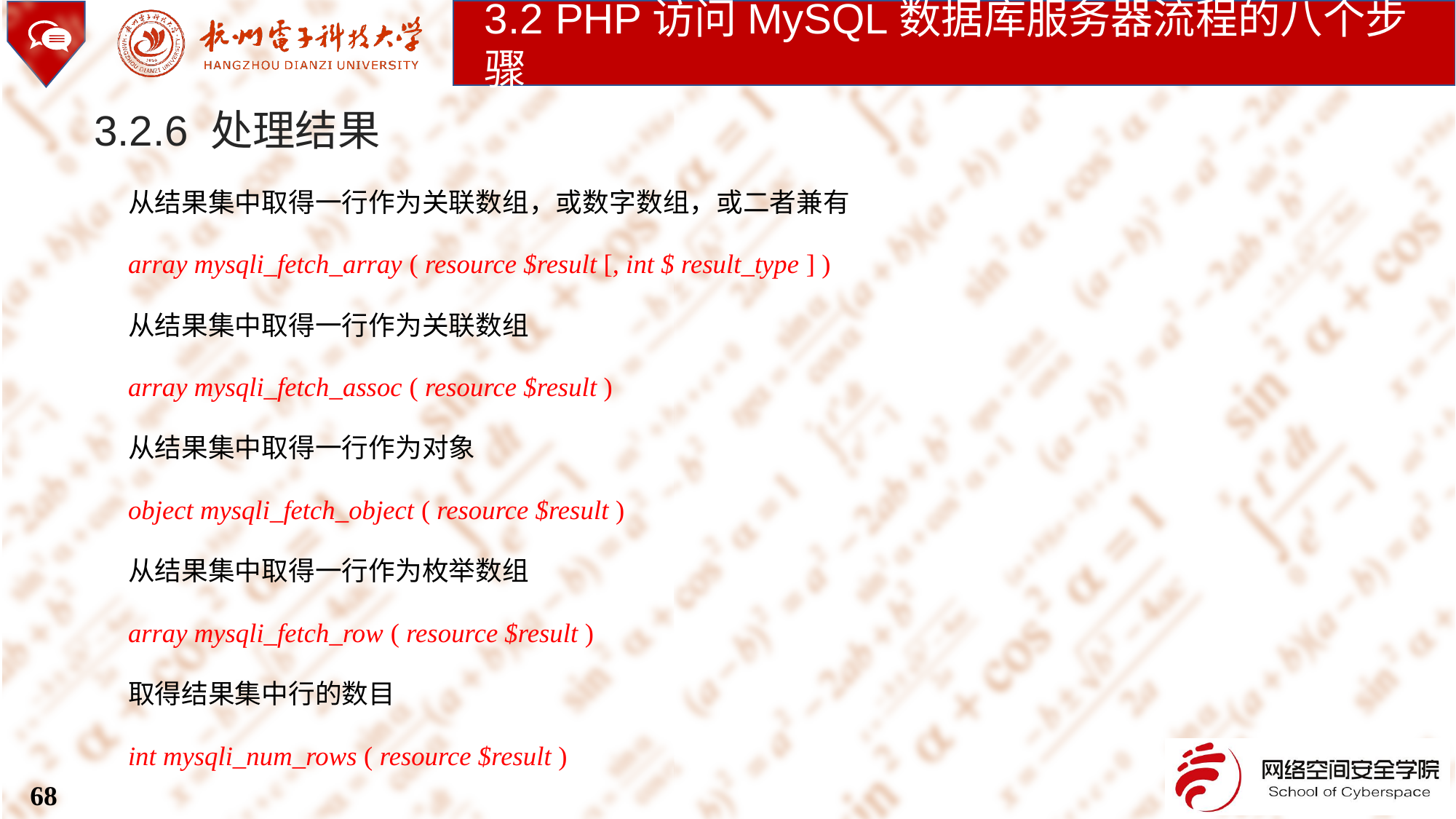

3.2 PHP访问MySQL数据库服务器流程的八个步骤
3.2.6 处理结果
从结果集中取得一行作为关联数组，或数字数组，或二者兼有
array mysqli_fetch_array ( resource $result [, int $ result_type ] )
从结果集中取得一行作为关联数组
array mysqli_fetch_assoc ( resource $result )
从结果集中取得一行作为对象
object mysqli_fetch_object ( resource $result )
从结果集中取得一行作为枚举数组
array mysqli_fetch_row ( resource $result )
取得结果集中行的数目
int mysqli_num_rows ( resource $result )

68